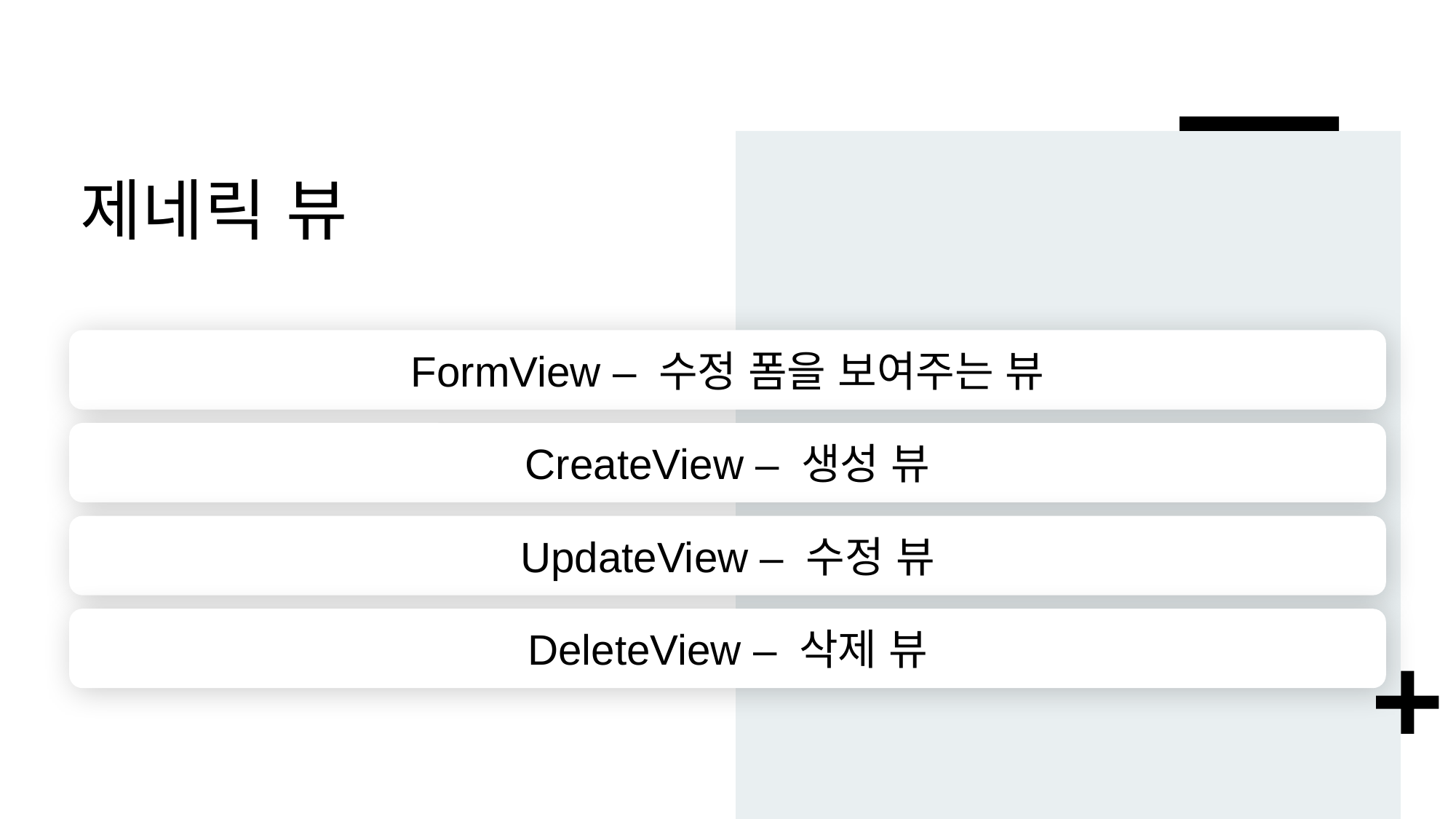

# 제네릭 뷰
FormView – 수정 폼을 보여주는 뷰
CreateView – 생성 뷰
UpdateView – 수정 뷰
DeleteView – 삭제 뷰